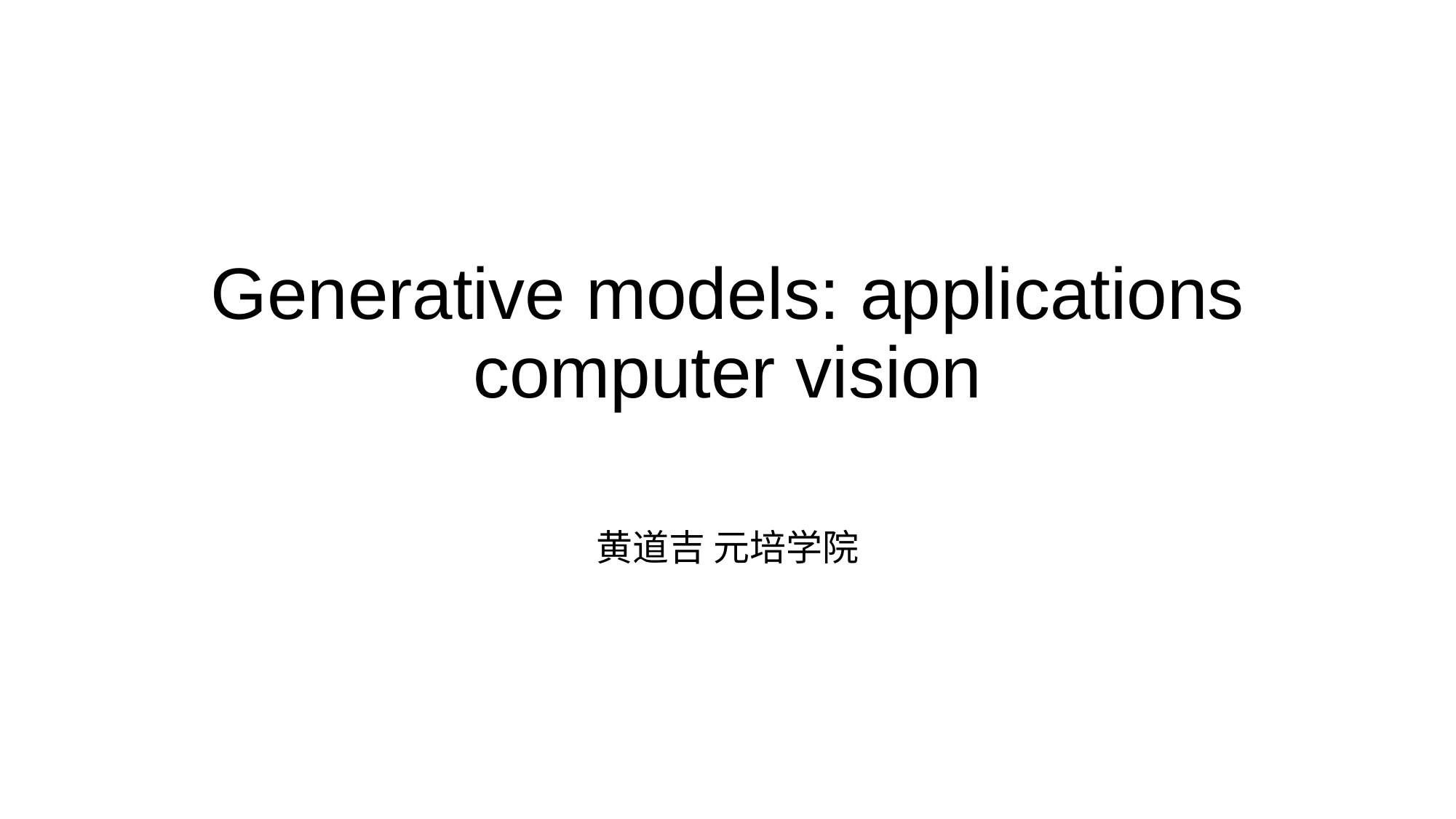

# Generative models: applications computer vision
黄道吉 元培学院